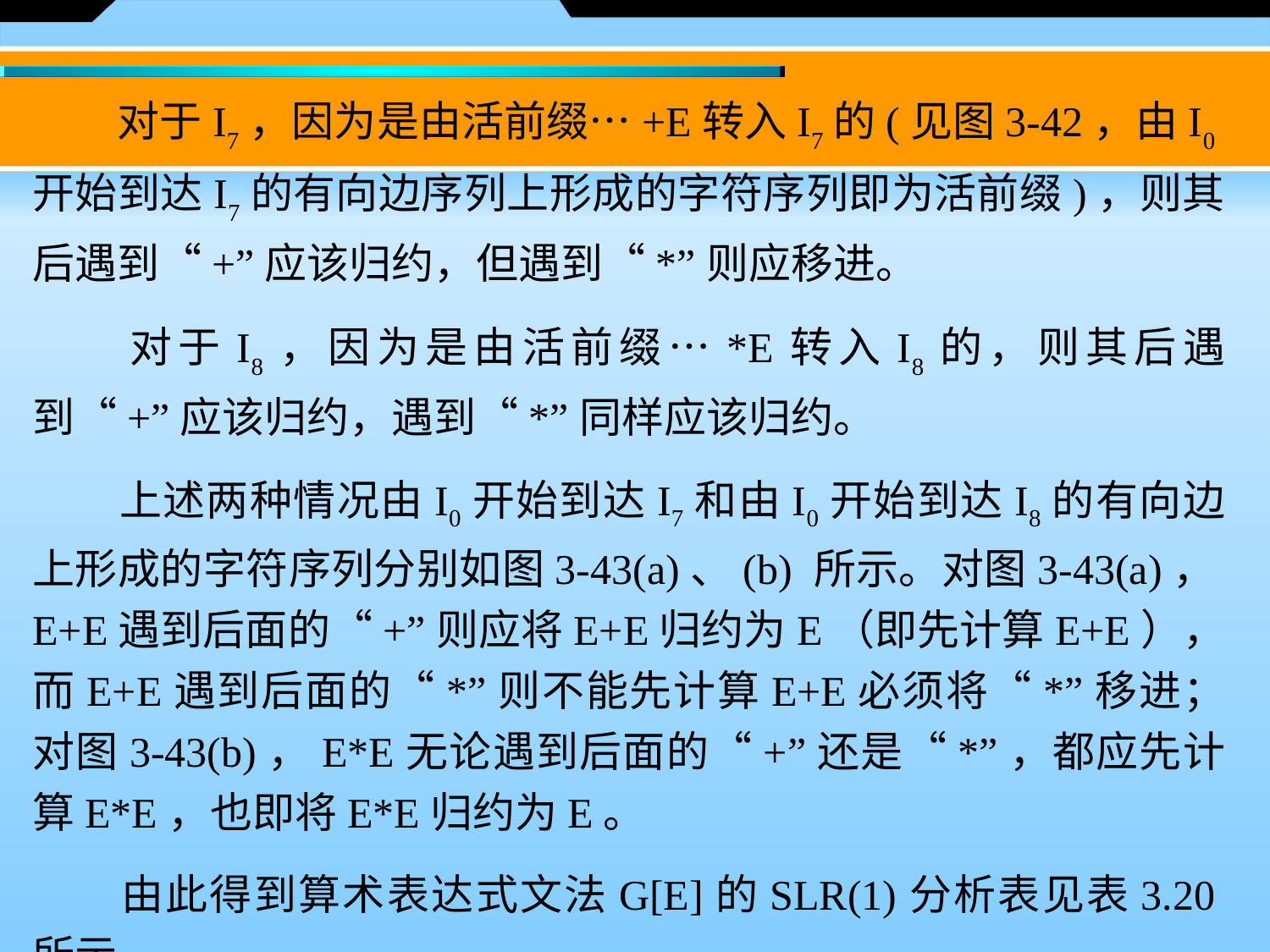

对于I7，因为是由活前缀…+E转入I7的(见图3-42，由I0开始到达I7的有向边序列上形成的字符序列即为活前缀)，则其后遇到“+”应该归约，但遇到“*”则应移进。
　　对于I8，因为是由活前缀…*E转入I8的，则其后遇到“+”应该归约，遇到“*”同样应该归约。
       上述两种情况由I0开始到达I7和由I0开始到达I8的有向边上形成的字符序列分别如图3-43(a)、(b) 所示。对图3-43(a)，E+E遇到后面的“+”则应将E+E归约为E（即先计算E+E），而E+E遇到后面的“*”则不能先计算E+E必须将“*”移进；对图3-43(b)，E*E无论遇到后面的“+”还是“*”，都应先计算E*E，也即将E*E归约为E。
　　由此得到算术表达式文法G[E]的SLR(1)分析表见表3.20所示。